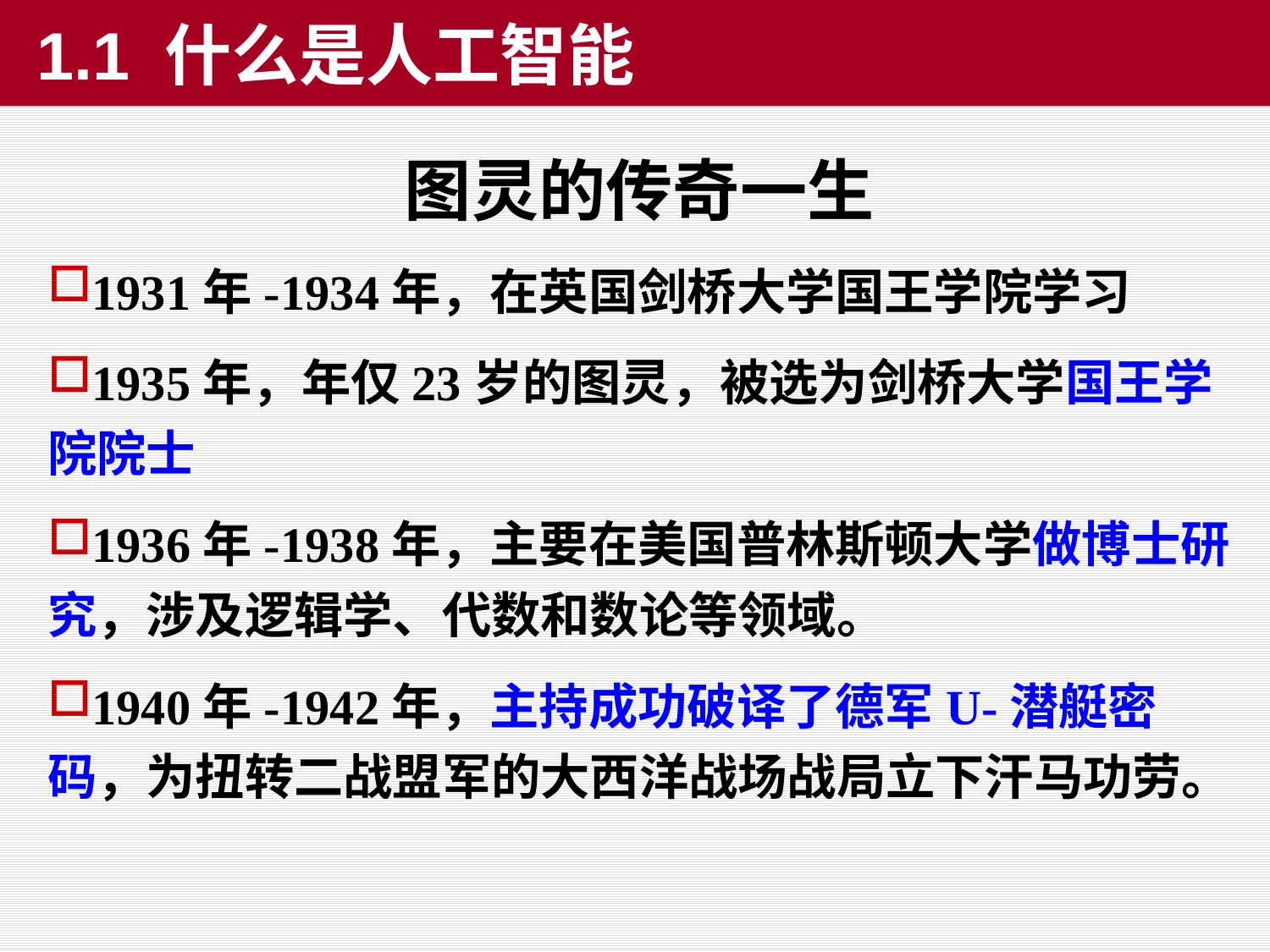

1.1 什么是人工智能
图灵的传奇一生
1931年-1934年，在英国剑桥大学国王学院学习
1935年，年仅23岁的图灵，被选为剑桥大学国王学院院士
1936年-1938年，主要在美国普林斯顿大学做博士研究，涉及逻辑学、代数和数论等领域。
1940年-1942年，主持成功破译了德军U-潜艇密码，为扭转二战盟军的大西洋战场战局立下汗马功劳。